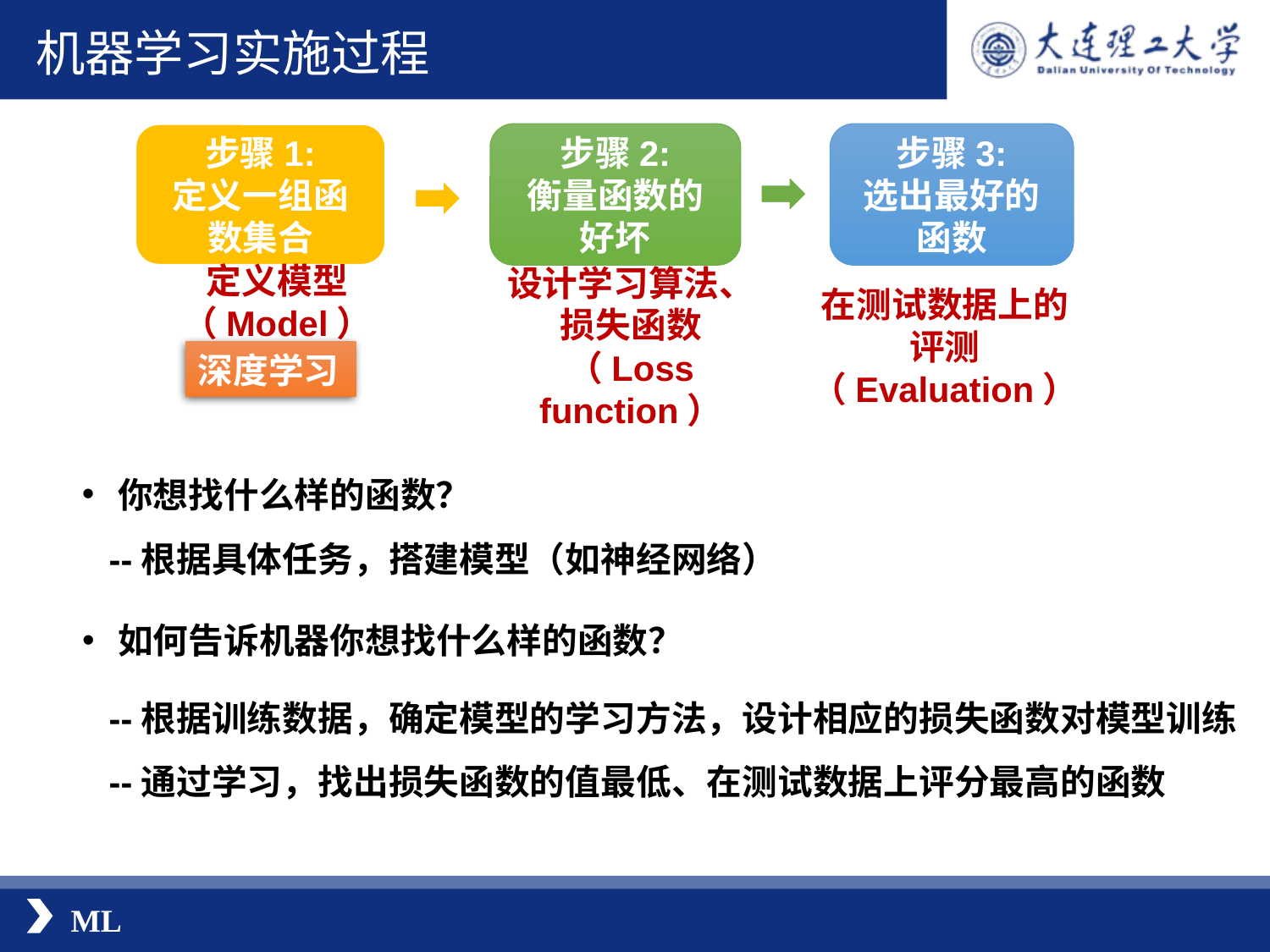

机器学习实施过程
步骤1:
定义一组函数集合
步骤2:
衡量函数的好坏
步骤3:
选出最好的函数

设计学习算法、损失函数
（Loss function）
定义模型（Model）
在测试数据上的评测（Evaluation）
深度学习
你想找什么样的函数？
--根据具体任务，搭建模型（如神经网络）
如何告诉机器你想找什么样的函数？
--根据训练数据，确定模型的学习方法，设计相应的损失函数对模型训练
--通过学习，找出损失函数的值最低、在测试数据上评分最高的函数
ML